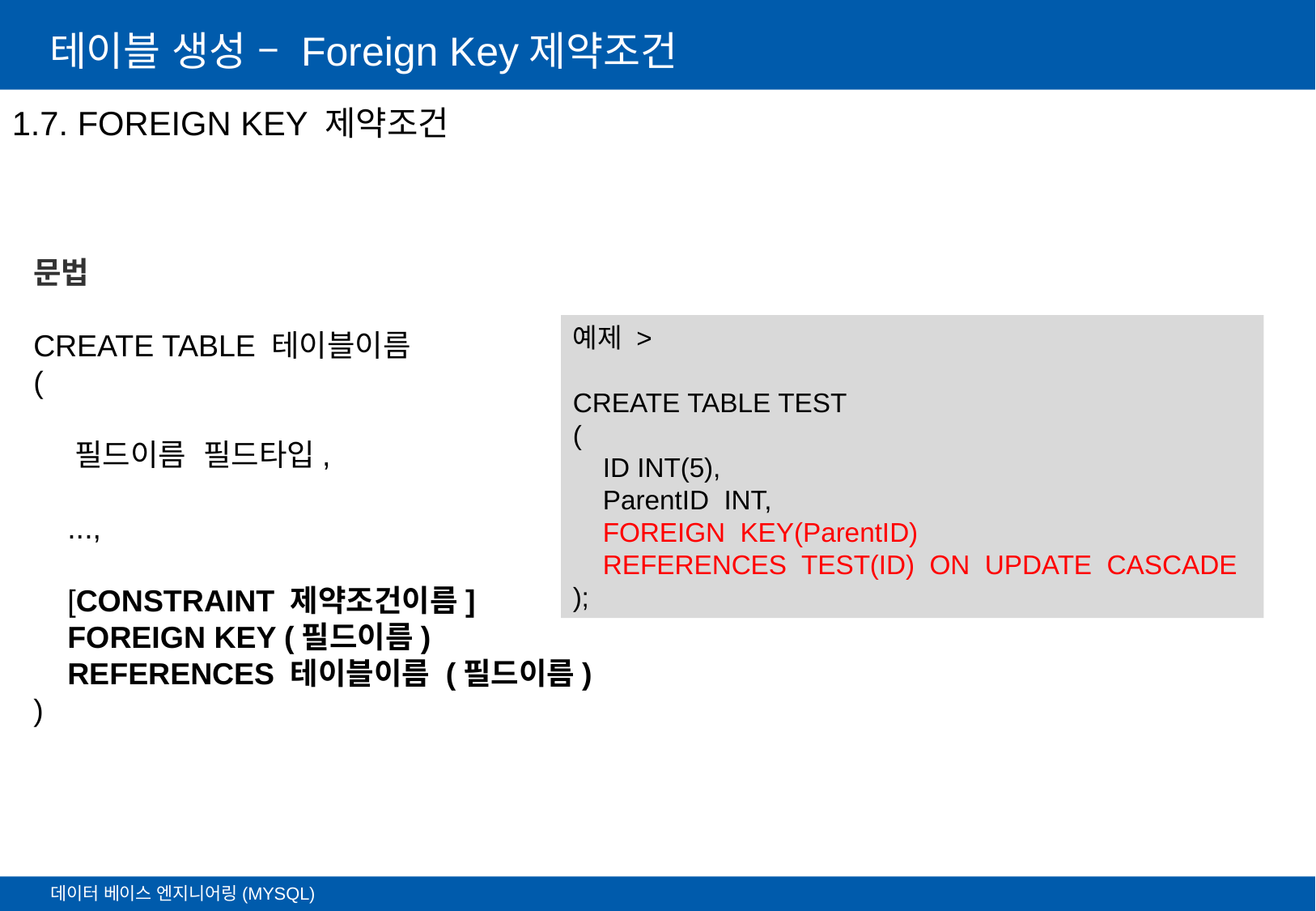

# 테이블 생성 – Foreign Key제약조건
1.7. FOREIGN KEY 제약조건

문법

CREATE TABLE 테이블이름
(

    필드이름  필드타입,

    ...,

    [CONSTRAINT 제약조건이름]
    FOREIGN KEY (필드이름)
    REFERENCES 테이블이름 (필드이름)
)
예제 >

CREATE TABLE TEST
(
    ID INT(5),
    ParentID  INT,
    FOREIGN  KEY(ParentID)
    REFERENCES  TEST(ID)  ON  UPDATE  CASCADE
);